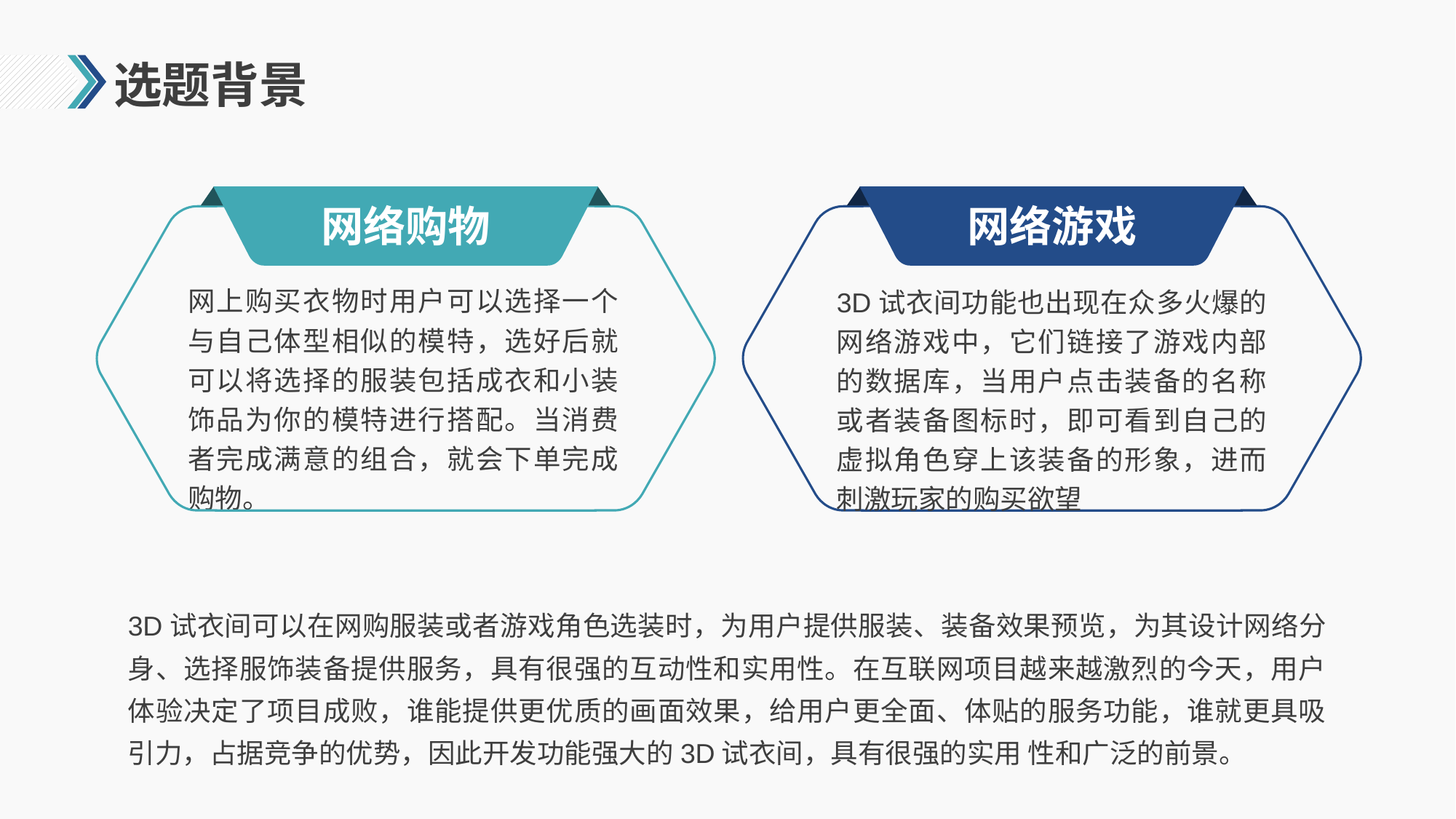

# 选题背景

网络购物
网络游戏

网上购买衣物时用户可以选择一个与自己体型相似的模特，选好后就可以将选择的服装包括成衣和小装饰品为你的模特进行搭配。当消费者完成满意的组合，就会下单完成购物。
3D试衣间功能也出现在众多火爆的网络游戏中，它们链接了游戏内部的数据库，当用户点击装备的名称或者装备图标时，即可看到自己的虚拟角色穿上该装备的形象，进而刺激玩家的购买欲望
3D试衣间可以在网购服装或者游戏角色选装时，为用户提供服装、装备效果预览，为其设计网络分身、选择服饰装备提供服务，具有很强的互动性和实用性。在互联网项目越来越激烈的今天，用户体验决定了项目成败，谁能提供更优质的画面效果，给用户更全面、体贴的服务功能，谁就更具吸引力，占据竞争的优势，因此开发功能强大的3D试衣间，具有很强的实用 性和广泛的前景。